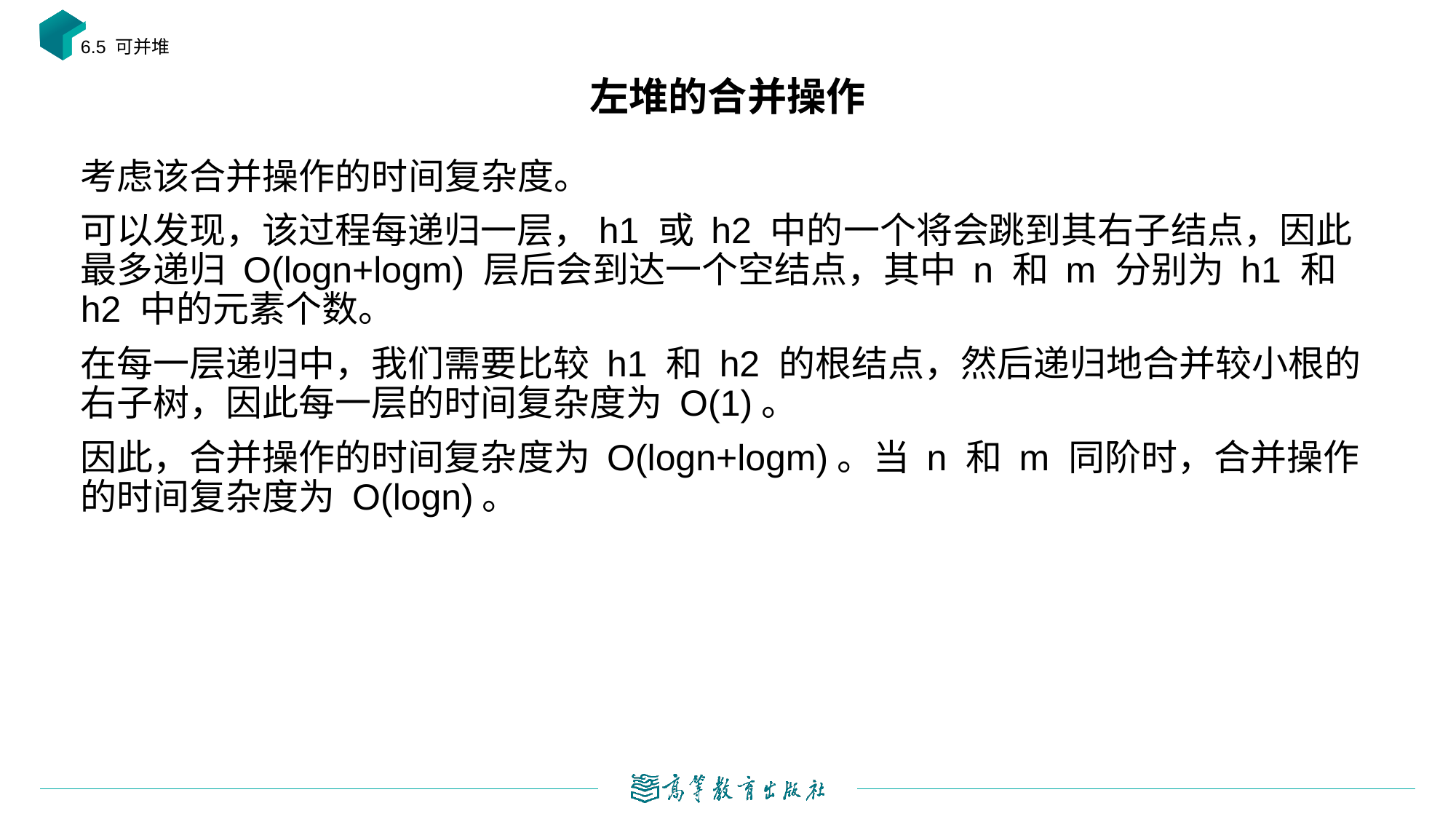

6.5 可并堆

# 左堆的合并操作
考虑该合并操作的时间复杂度。
可以发现，该过程每递归一层，h1 或 h2 中的一个将会跳到其右子结点，因此最多递归 O(log⁡n+log⁡m) 层后会到达一个空结点，其中 n 和 m 分别为 h1 和 h2 中的元素个数。
在每一层递归中，我们需要比较 h1 和 h2 的根结点，然后递归地合并较小根的右子树，因此每一层的时间复杂度为 O(1)。
因此，合并操作的时间复杂度为 O(log⁡n+log⁡m)。当 n 和 m 同阶时，合并操作的时间复杂度为 O(log⁡n)。